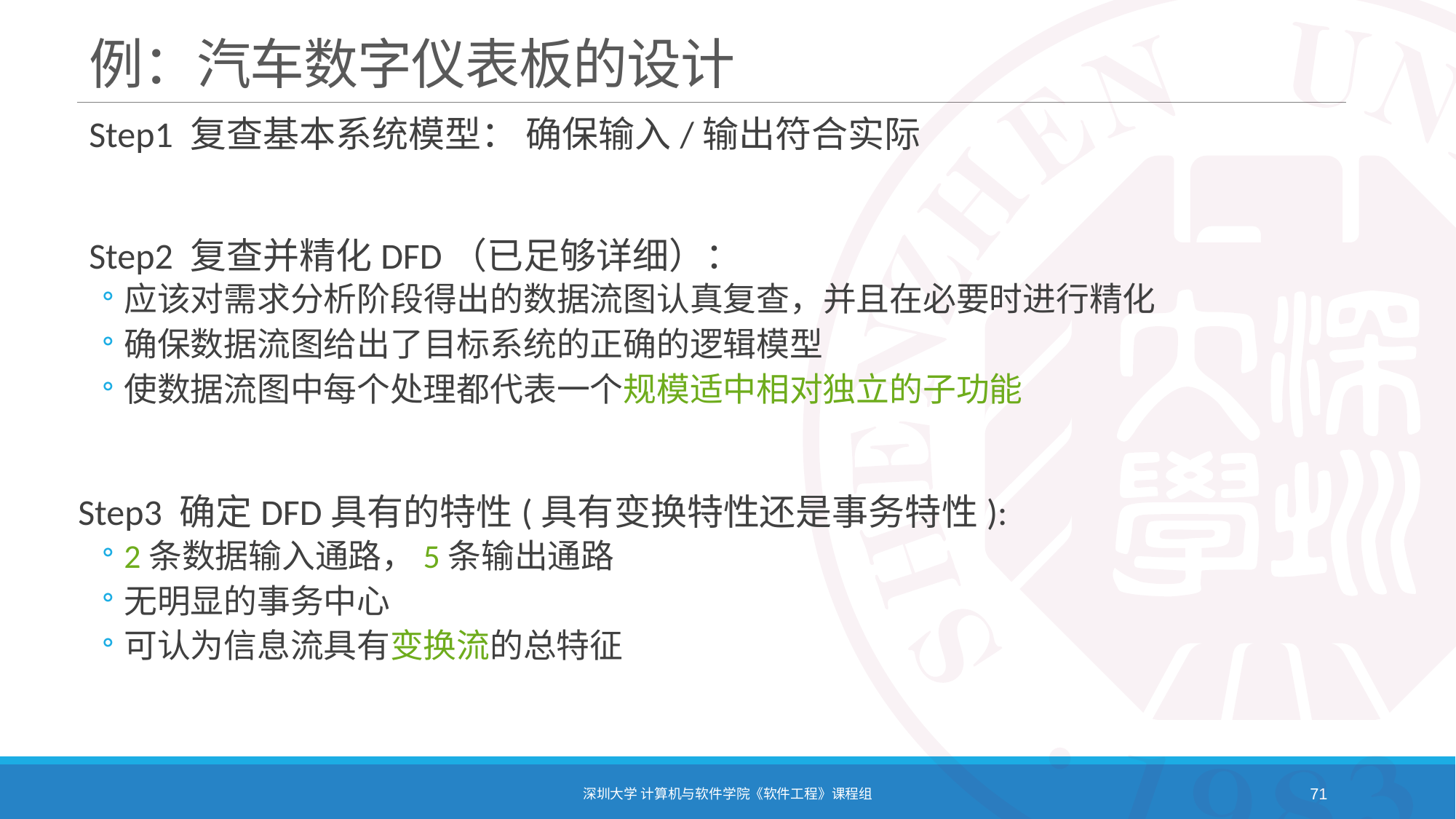

# 例：汽车数字仪表板的设计
Step1 复查基本系统模型： 确保输入/输出符合实际

Step2 复查并精化DFD（已足够详细）：
应该对需求分析阶段得出的数据流图认真复查，并且在必要时进行精化
确保数据流图给出了目标系统的正确的逻辑模型
使数据流图中每个处理都代表一个规模适中相对独立的子功能

Step3 确定DFD具有的特性(具有变换特性还是事务特性):
2条数据输入通路，5条输出通路
无明显的事务中心
可认为信息流具有变换流的总特征

深圳大学 计算机与软件学院《软件工程》课程组
71